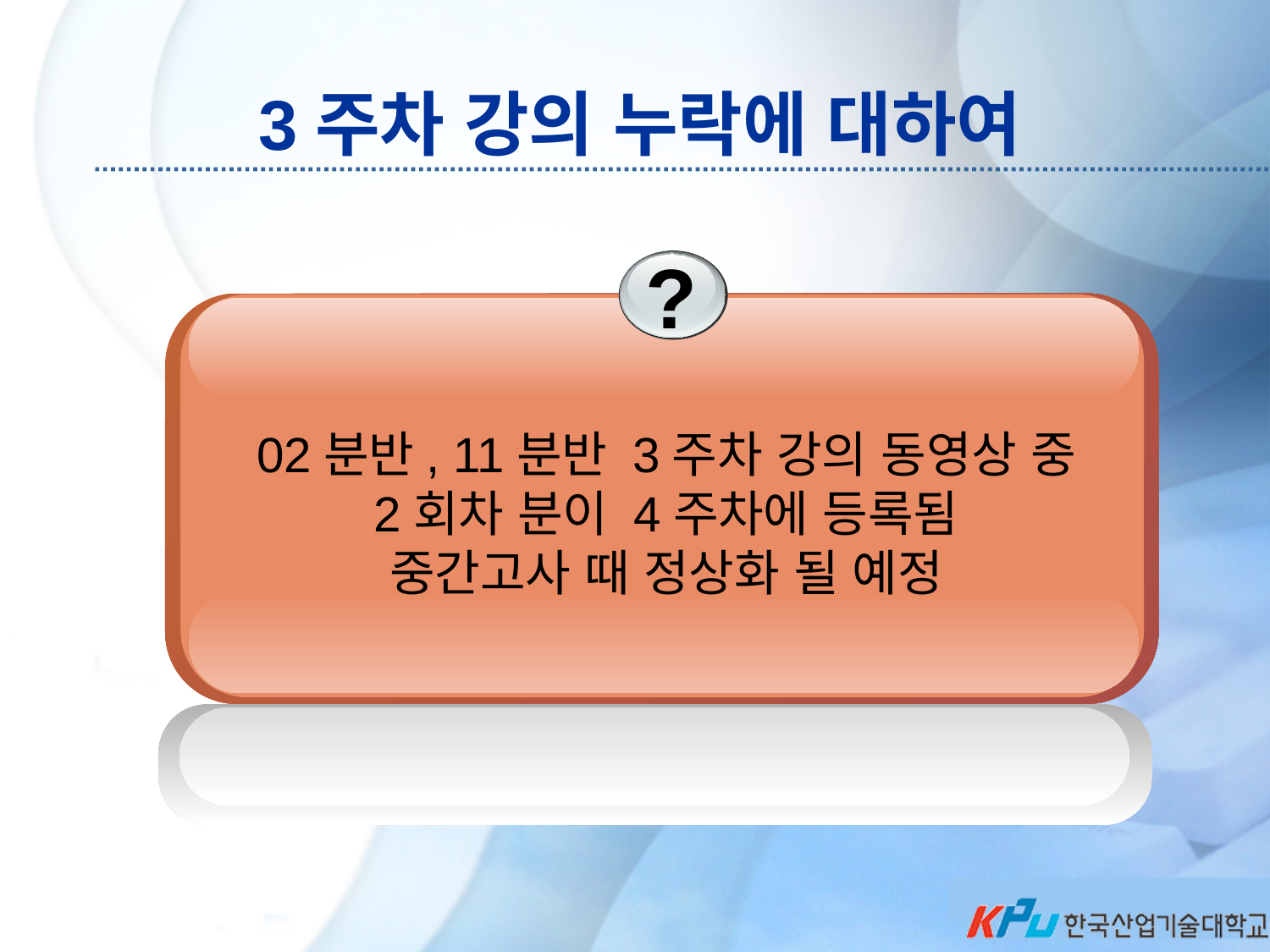

# 3주차 강의 누락에 대하여
?

02분반, 11분반 3주차 강의 동영상 중
2회차 분이 4주차에 등록됨
중간고사 때 정상화 될 예정